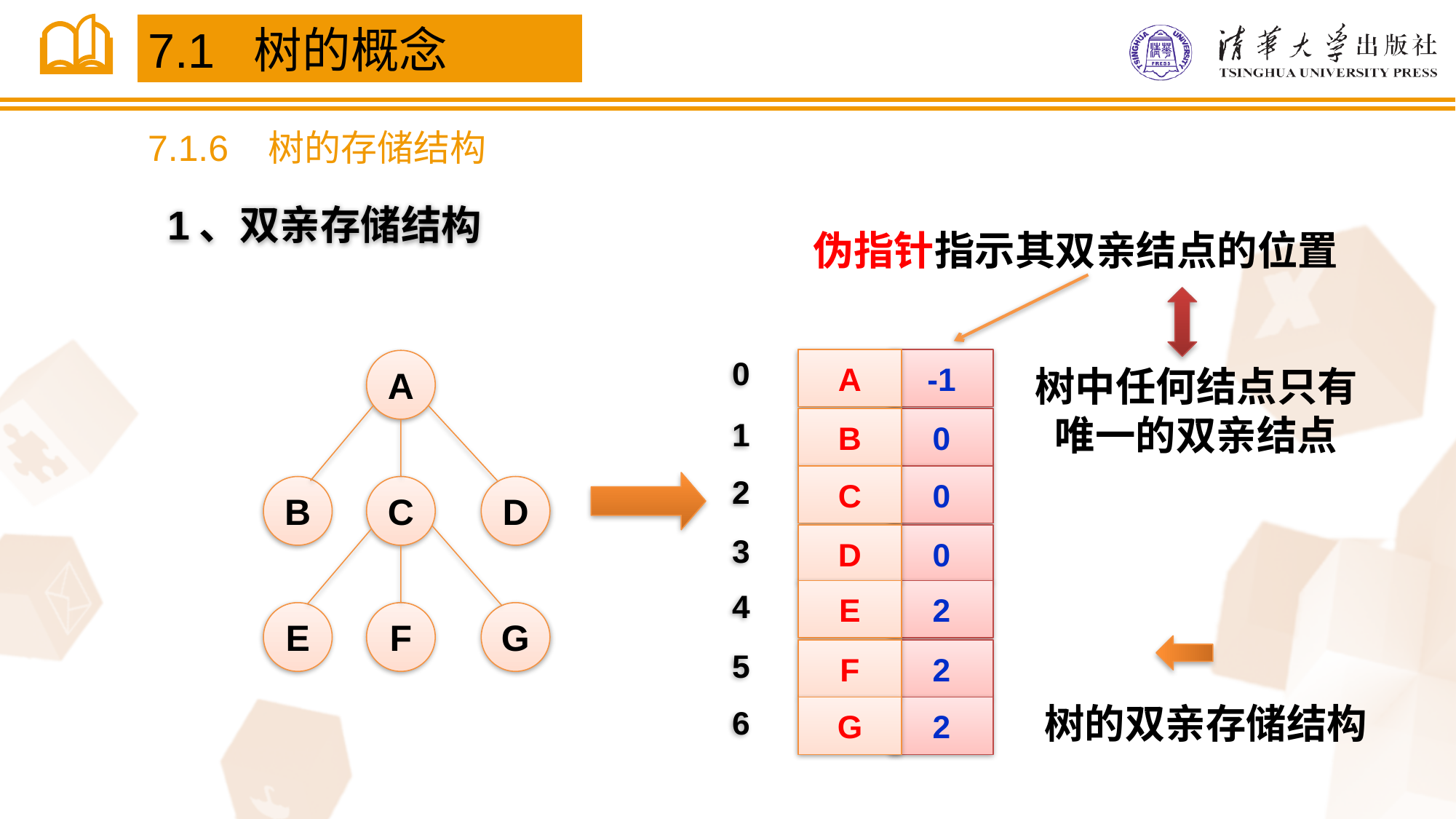

7.1  树的概念
7.1.6   树的存储结构
1、双亲存储结构
伪指针指示其双亲结点的位置

树中任何结点只有唯一的双亲结点
0
A
1
B
2
C
3
D
4
E
5
F
6
G
-1
0
0
0
2
2
2
A

B
C
D

E
F
G

树的双亲存储结构